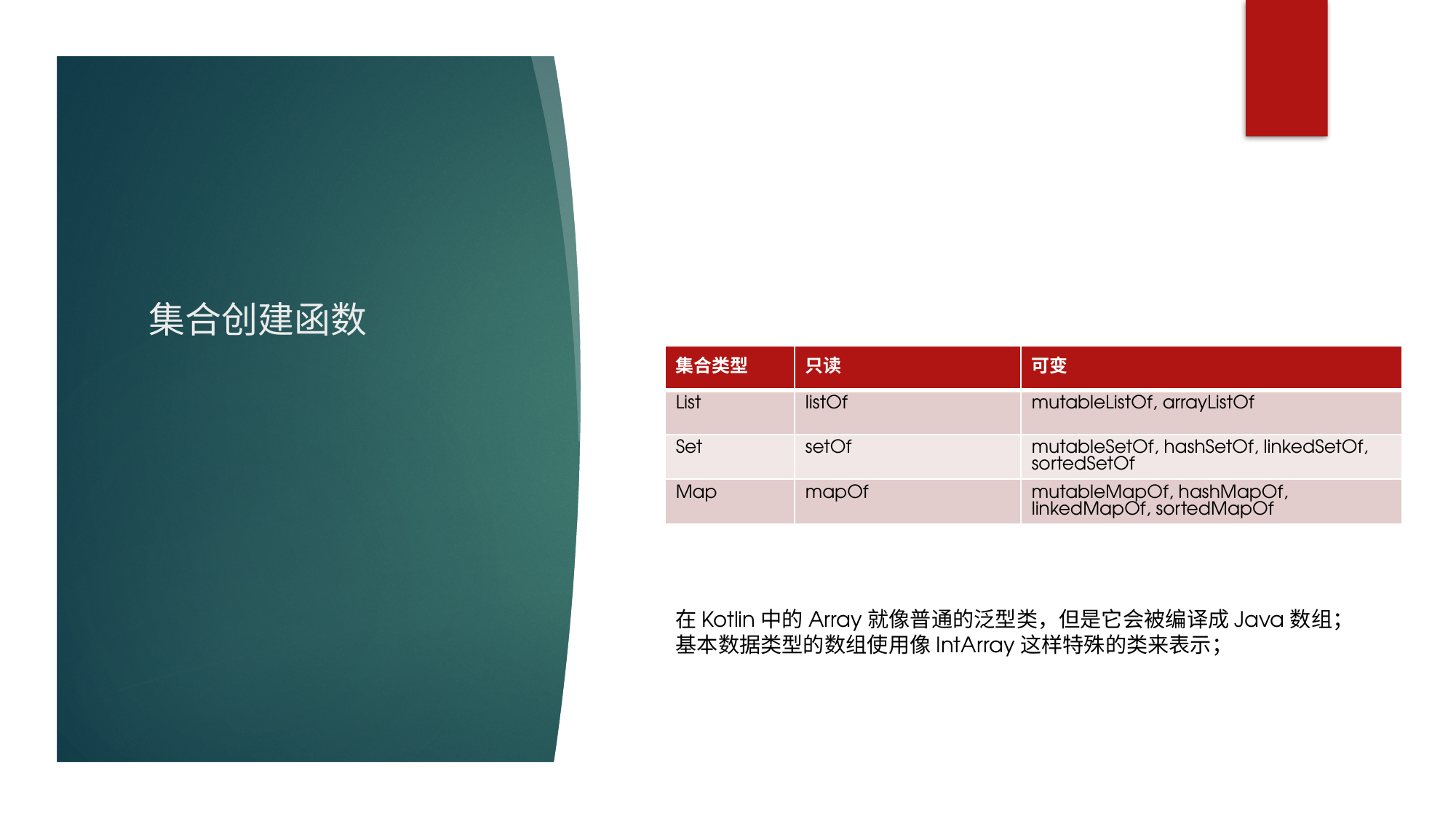

# 集合创建函数
| 集合类型 | 只读 | 可变 |
| --- | --- | --- |
| List | listOf | mutableListOf, arrayListOf |
| Set | setOf | mutableSetOf, hashSetOf, linkedSetOf, sortedSetOf |
| Map | mapOf | mutableMapOf, hashMapOf, linkedMapOf, sortedMapOf |

在Kotlin中的Array就像普通的泛型类，但是它会被编译成Java数组；
基本数据类型的数组使用像IntArray这样特殊的类来表示；